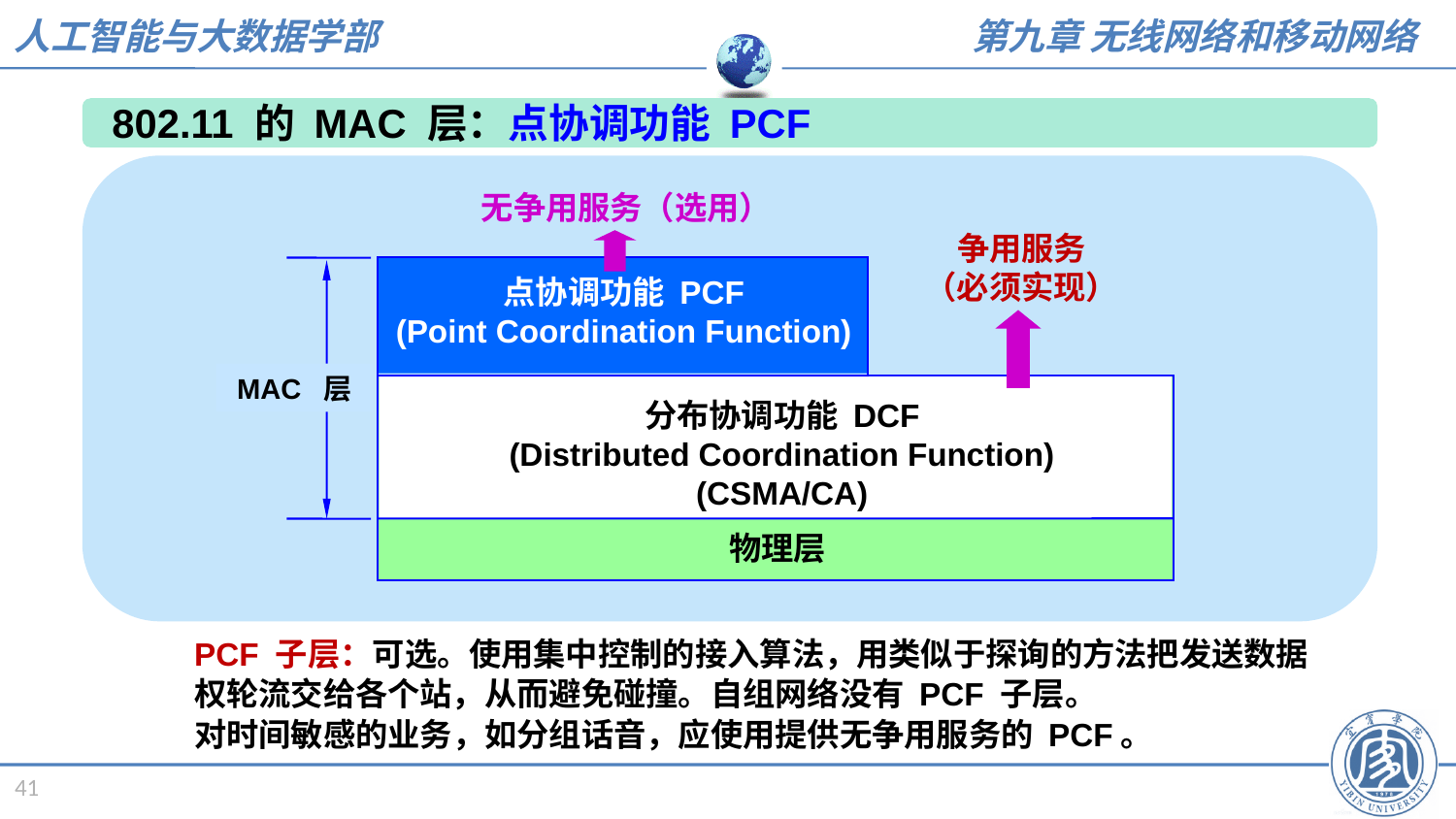

802.11 的 MAC 层：点协调功能 PCF

无争用服务（选用）
争用服务
（必须实现）

点协调功能 PCF
(Point Coordination Function)

MAC  层

分布协调功能 DCF
(Distributed Coordination Function)
(CSMA/CA)

物理层
PCF 子层：可选。使用集中控制的接入算法，用类似于探询的方法把发送数据权轮流交给各个站，从而避免碰撞。自组网络没有 PCF 子层。
对时间敏感的业务，如分组话音，应使用提供无争用服务的 PCF。
41